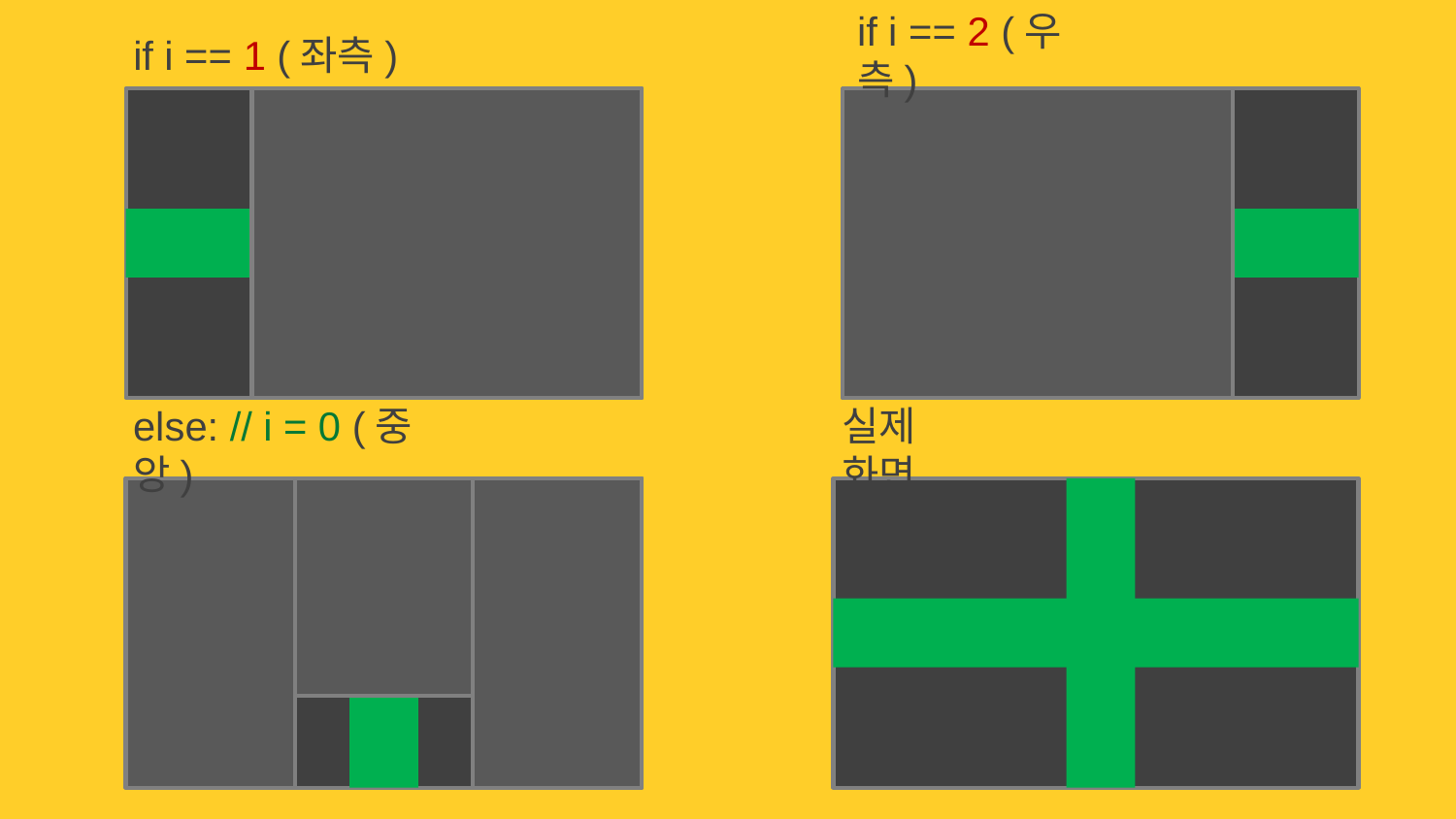

if i == 1 (좌측)
if i == 2 (우측)

else: // i = 0 (중앙)
실제 화면